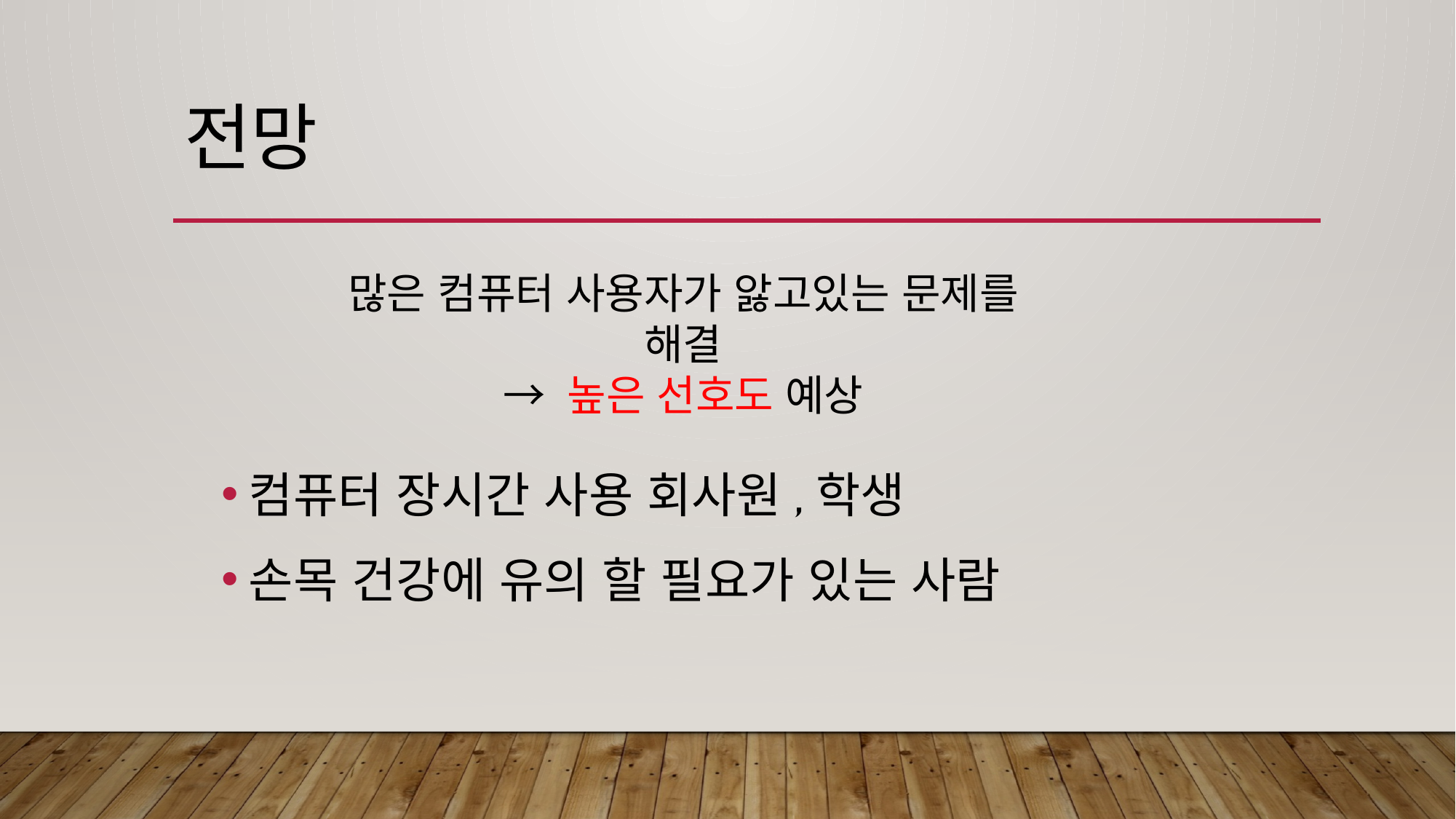

# 전망

많은 컴퓨터 사용자가 앓고있는 문제를 해결
→ 높은 선호도 예상
컴퓨터 장시간 사용 회사원,학생
손목 건강에 유의 할 필요가 있는 사람